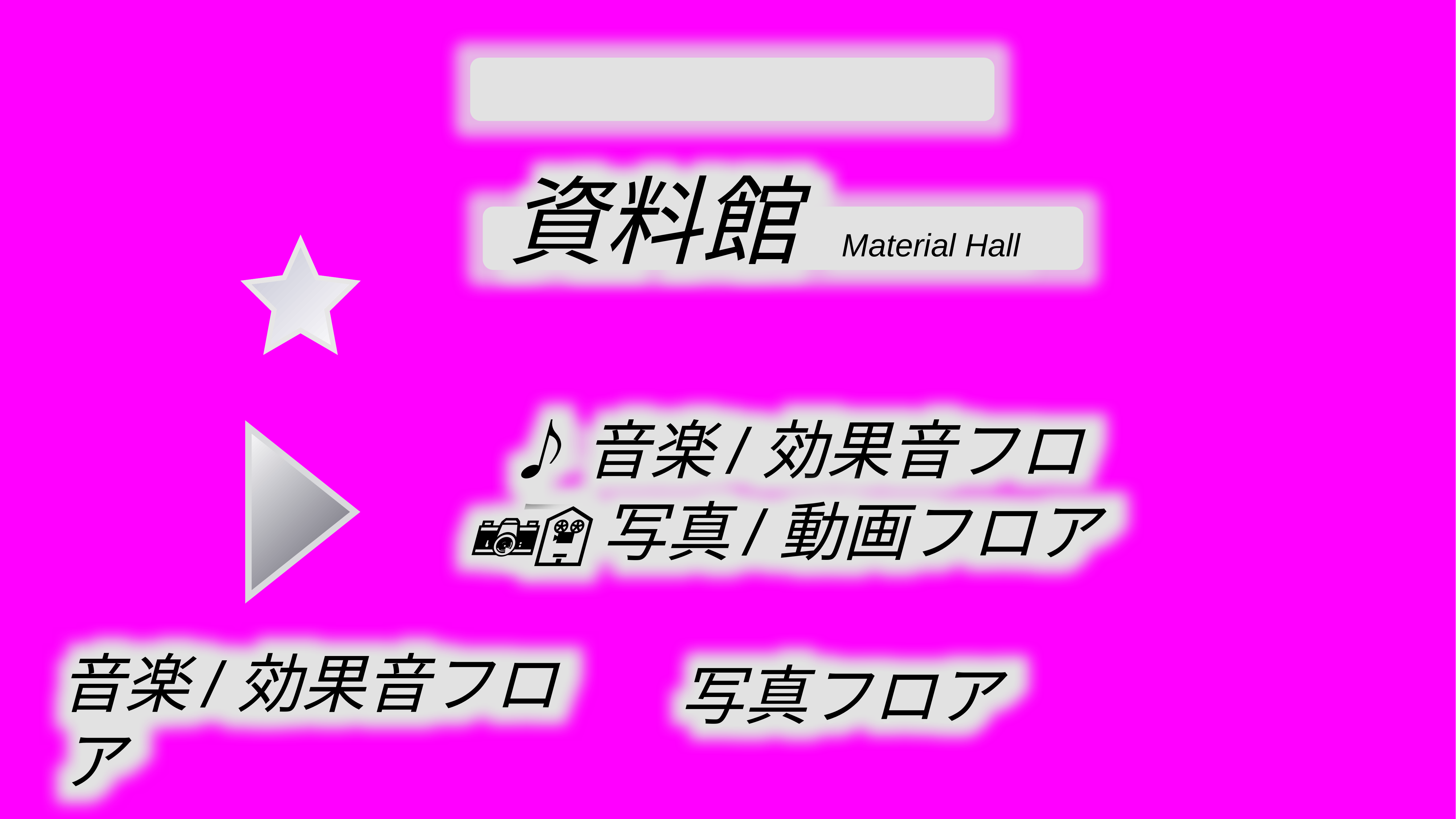

資料館 Material Hall
　　資料館 Material Hall

♪音楽/効果音フロア

📷️🎦写真/動画フロア
音楽/効果音フロア
音楽/効果音フロア
写真フロア
写真フロア